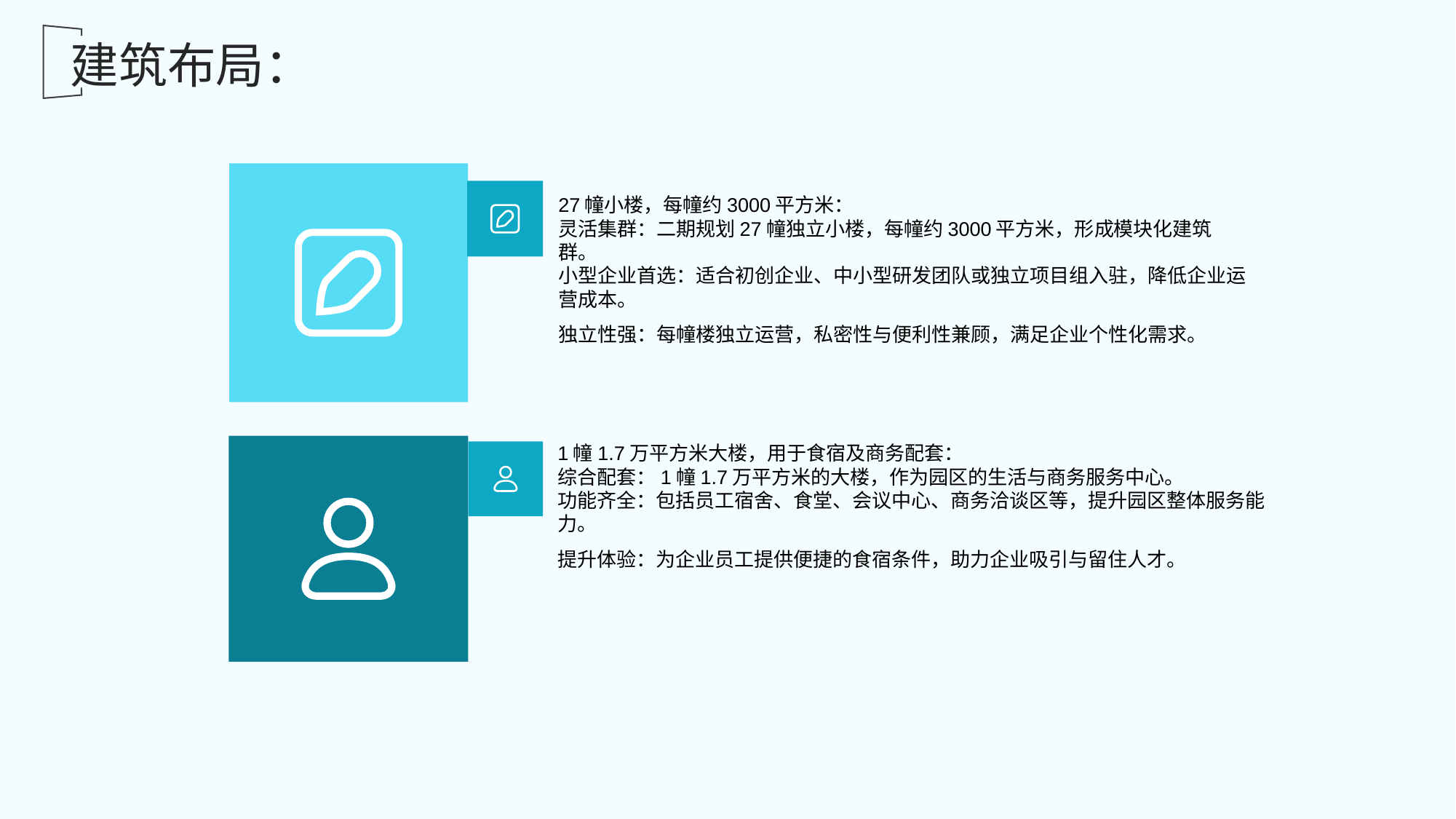

建筑布局：

27幢小楼，每幢约3000平方米：
灵活集群：二期规划27幢独立小楼，每幢约3000平方米，形成模块化建筑群。
小型企业首选：适合初创企业、中小型研发团队或独立项目组入驻，降低企业运营成本。
独立性强：每幢楼独立运营，私密性与便利性兼顾，满足企业个性化需求。

1幢1.7万平方米大楼，用于食宿及商务配套：
综合配套：1幢1.7万平方米的大楼，作为园区的生活与商务服务中心。
功能齐全：包括员工宿舍、食堂、会议中心、商务洽谈区等，提升园区整体服务能力。
提升体验：为企业员工提供便捷的食宿条件，助力企业吸引与留住人才。